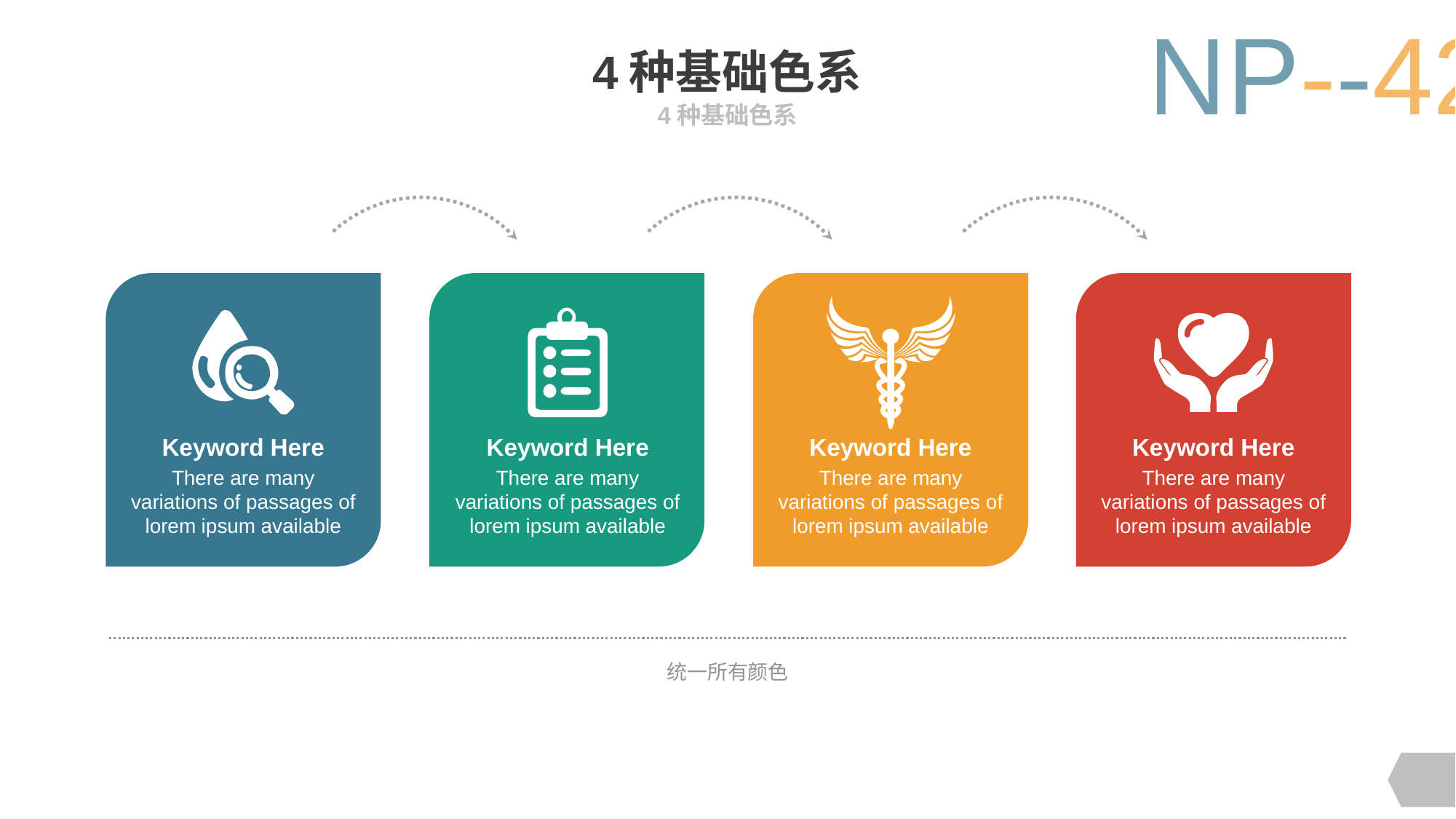

NP--42
# 4种基础色系
4种基础色系

Keyword Here
There are many variations of passages of lorem ipsum available
Keyword Here
There are many variations of passages of lorem ipsum available
Keyword Here
There are many variations of passages of lorem ipsum available
Keyword Here
There are many variations of passages of lorem ipsum available
统一所有颜色
1